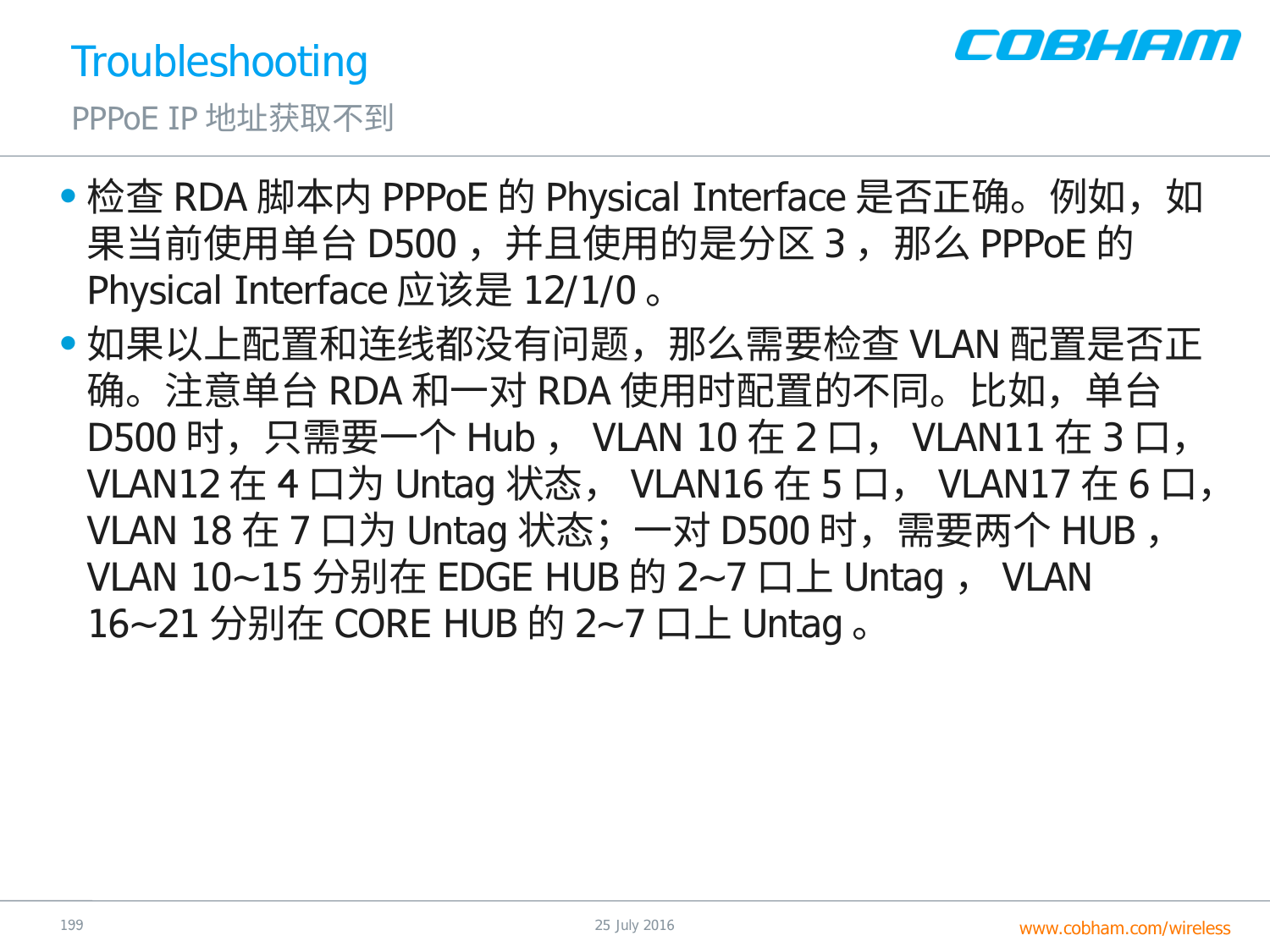

# Troubleshooting
PPPoE IP地址获取不到
检查RDA脚本内PPPoE的Physical Interface是否正确。例如，如果当前使用单台D500，并且使用的是分区3，那么PPPoE的Physical Interface应该是12/1/0。
如果以上配置和连线都没有问题，那么需要检查VLAN配置是否正确。注意单台RDA和一对RDA使用时配置的不同。比如，单台D500时，只需要一个Hub，VLAN 10在2口，VLAN11在3口，VLAN12在4口为Untag状态，VLAN16在5口，VLAN17在6口，VLAN 18在7口为Untag状态；一对D500时，需要两个HUB，VLAN 10~15分别在EDGE HUB的2~7口上Untag，VLAN 16~21分别在CORE HUB的2~7口上Untag。

199
25 July 2016